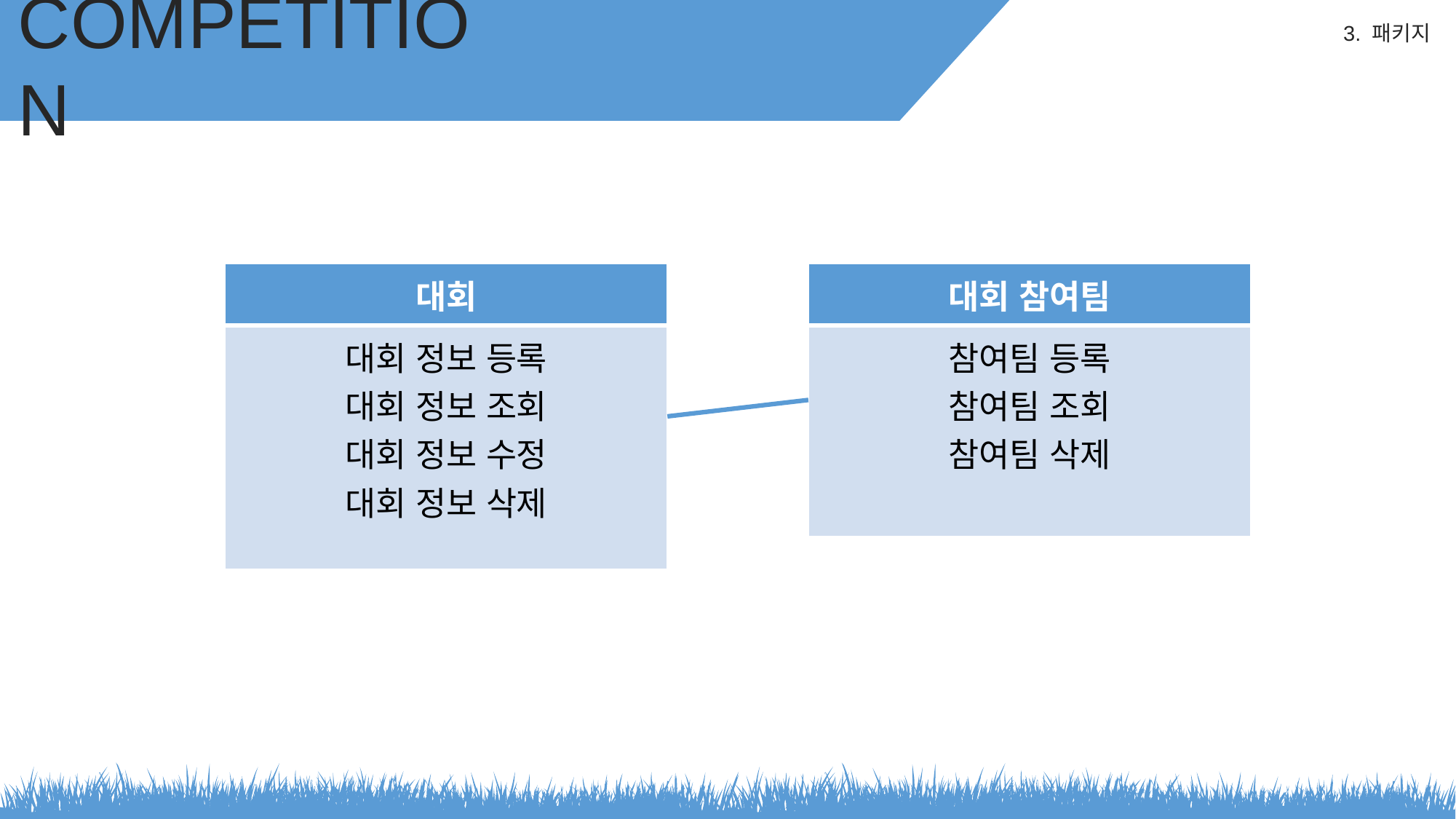

COMPETITION
3. 패키지
| 대회 |
| --- |
| 대회 정보 등록 대회 정보 조회 대회 정보 수정 대회 정보 삭제 |
| 대회 참여팀 |
| --- |
| 참여팀 등록 참여팀 조회 참여팀 삭제 |